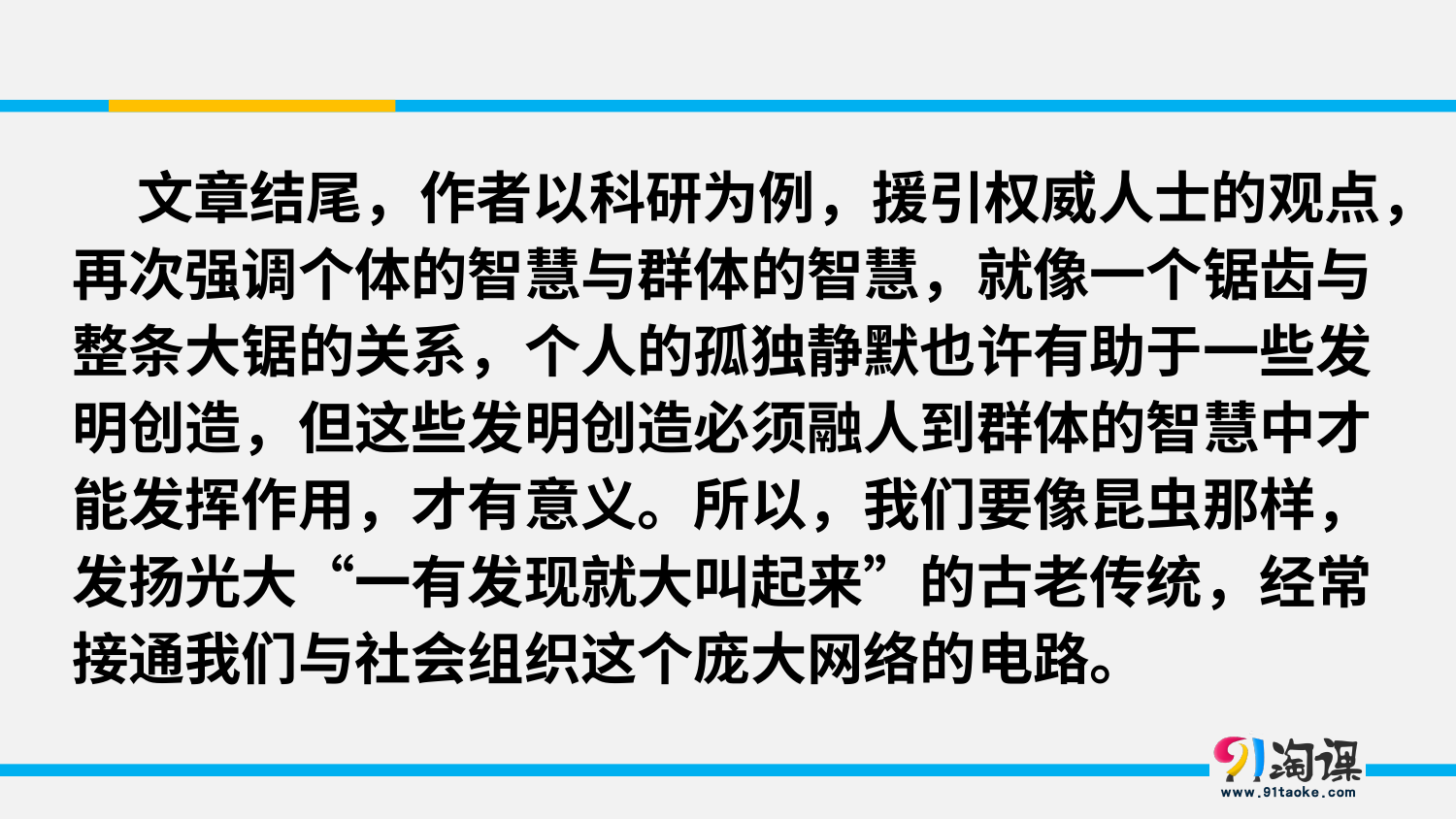

文章结尾，作者以科研为例，援引权威人士的观点，再次强调个体的智慧与群体的智慧，就像一个锯齿与整条大锯的关系，个人的孤独静默也许有助于一些发明创造，但这些发明创造必须融人到群体的智慧中才能发挥作用，才有意义。所以，我们要像昆虫那样，发扬光大“一有发现就大叫起来”的古老传统，经常接通我们与社会组织这个庞大网络的电路。